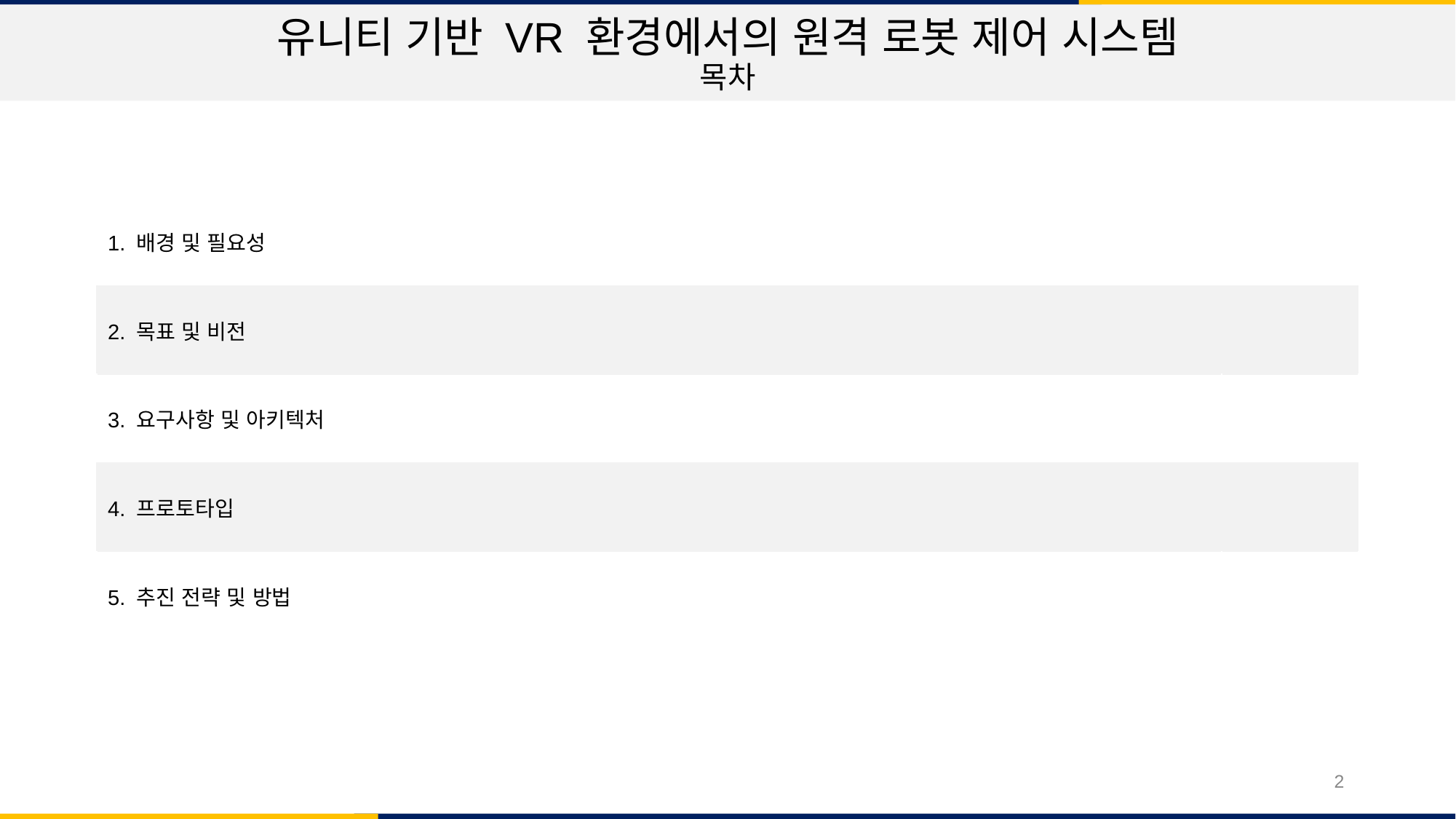

유니티 기반 VR 환경에서의 원격 로봇 제어 시스템
목차
| 1. 배경 및 필요성 |  |
| --- | --- |
| 2. 목표 및 비전 |  |
| 3. 요구사항 및 아키텍처 |  |
| 4. 프로토타입 |  |
| 5. 추진 전략 및 방법 |  |
2